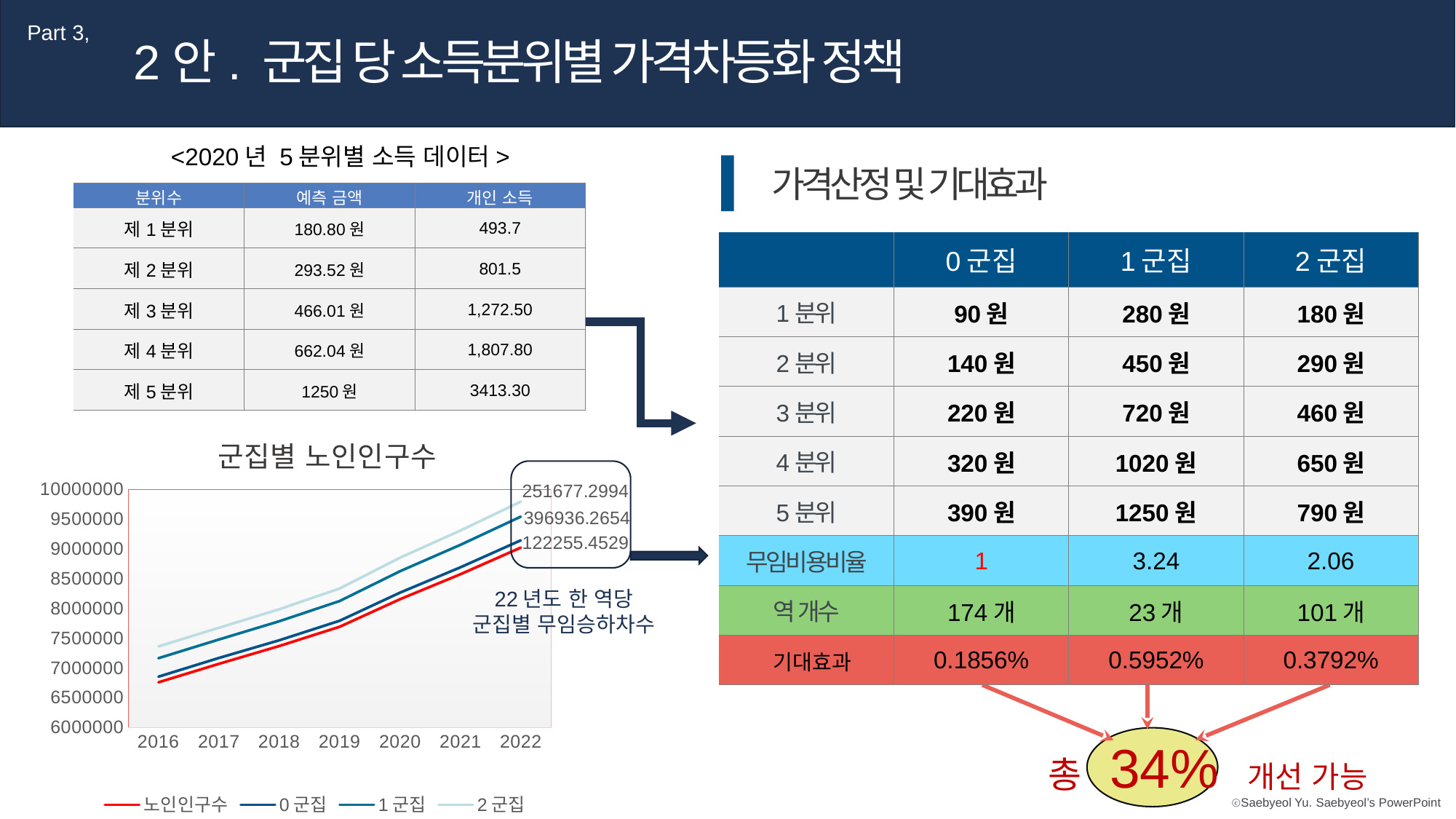

Part 3,
2안. 군집 당 소득분위별 가격차등화 정책
<2020년 5분위별 소득 데이터>

가격산정 및 기대효과
| 분위수 | 예측 금액 | 개인 소득 |
| --- | --- | --- |
| 제1분위 | 180.80원 | 493.7 |
| 제2분위 | 293.52원 | 801.5 |
| 제3분위 | 466.01원 | 1,272.50 |
| 제4분위 | 662.04원 | 1,807.80 |
| 제5분위 | 1250원 | 3413.30 |
|  | 0군집 | 1군집 | 2군집 |
| --- | --- | --- | --- |
| 1분위 | 90원 | 280원 | 180원 |
| 2분위 | 140원 | 450원 | 290원 |
| 3분위 | 220원 | 720원 | 460원 |
| 4분위 | 320원 | 1020원 | 650원 |
| 5분위 | 390원 | 1250원 | 790원 |
| 무임비용비율 | 1 | 3.24 | 2.06 |
| 역 개수 | 174개 | 23개 | 101개 |
| 기대효과 | 0.1856% | 0.5952% | 0.3792% |

### Chart: 군집별 노인인구수

| Category | 노인인구수 | 0군집 | 1군집 | 2군집 |
|---|---|---|---|---|
| 2016 | 6757000.0 | 94494.60467 | 310120.0471 | 197027.7508 |
| 2017 | 7066000.0 | 99316.64888 | 308965.5688 | 196940.8507 |
| 2018 | 7366000.0 | 96213.9031 | 319147.5326 | 201335.0528 |
| 2019 | 7689000.0 | 100919.2209 | 331511.942 | 209676.047 |
| 2020 | 8152000.0 | 110515.242 | 358818.4115 | 227508.6876 |
| 2021 | 8571000.0 | 116195.5519 | 377261.1145 | 239202.2769 |
| 2022 | 9018000.0 | 122255.4529 | 396936.2654 | 251677.2994 |

22년도 한 역당
군집별 무임승하차수
총 34% 개선 가능